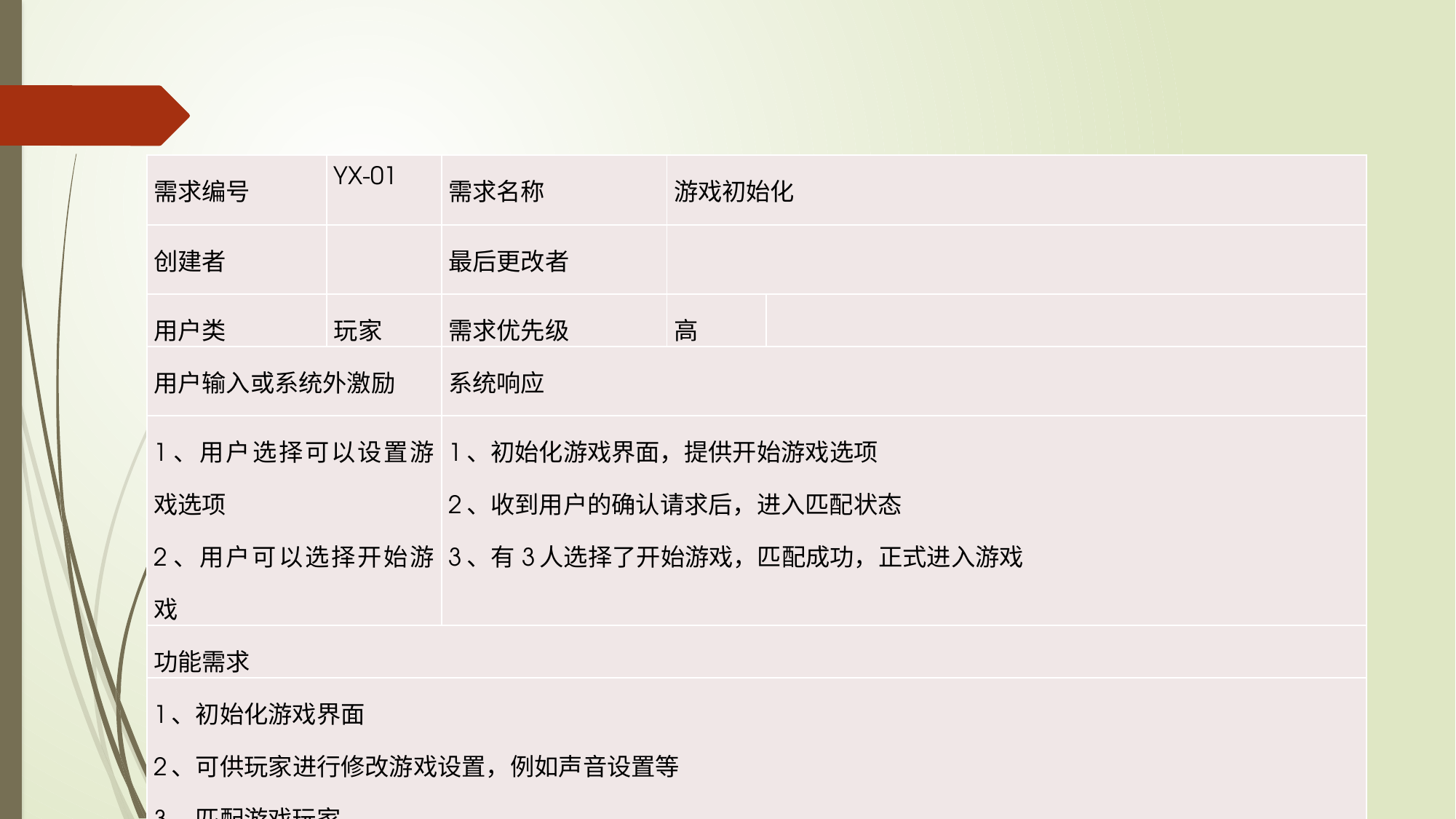

| 需求编号 | YX-01 | 需求名称 | 游戏初始化 |  |
| --- | --- | --- | --- | --- |
| 创建者 |  | 最后更改者 |  |  |
| 用户类 | 玩家 | 需求优先级 | 高 |  |
| 用户输入或系统外激励 |  | 系统响应 |  |  |
| 1、用户选择可以设置游戏选项 2、用户可以选择开始游戏 |  | 1、初始化游戏界面，提供开始游戏选项 2、收到用户的确认请求后，进入匹配状态 3、有3人选择了开始游戏，匹配成功，正式进入游戏 |  |  |
| 功能需求 |  |  |  |  |
| 1、初始化游戏界面 2、可供玩家进行修改游戏设置，例如声音设置等 3、匹配游戏玩家 4、提供进入游戏的接口 |  |  |  |  |